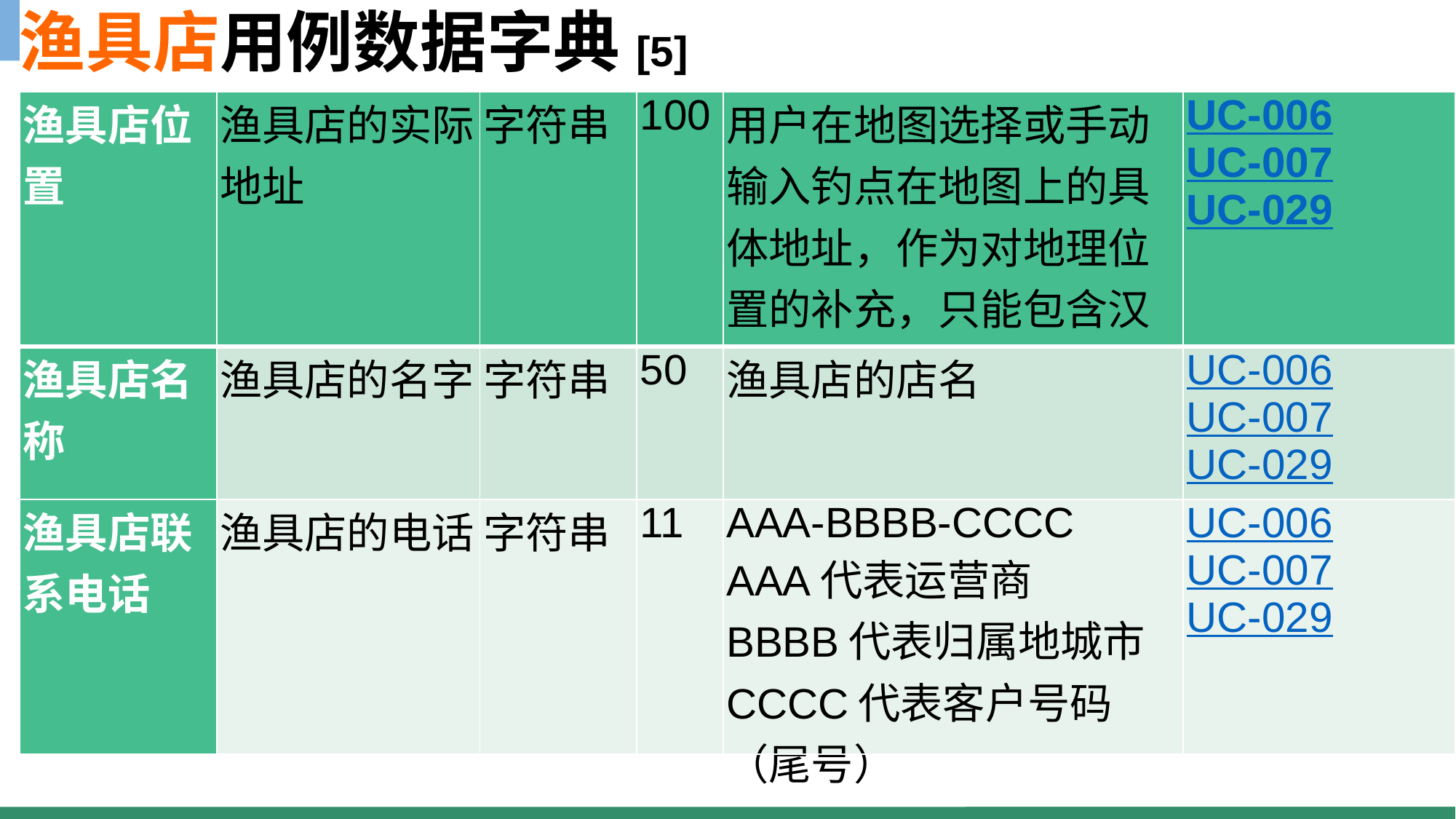

渔具店用例数据字典[5]
| 渔具店位置 | 渔具店的实际地址 | 字符串 | 100 | 用户在地图选择或手动输入钓点在地图上的具体地址，作为对地理位置的补充，只能包含汉字、字母和数字。 | UC-006 UC-007 UC-029 |
| --- | --- | --- | --- | --- | --- |
| 渔具店名称 | 渔具店的名字 | 字符串 | 50 | 渔具店的店名 | UC-006 UC-007 UC-029 |
| 渔具店联系电话 | 渔具店的电话 | 字符串 | 11 | AAA-BBBB-CCCC AAA代表运营商 BBBB代表归属地城市 CCCC代表客户号码（尾号） | UC-006 UC-007 UC-029 |